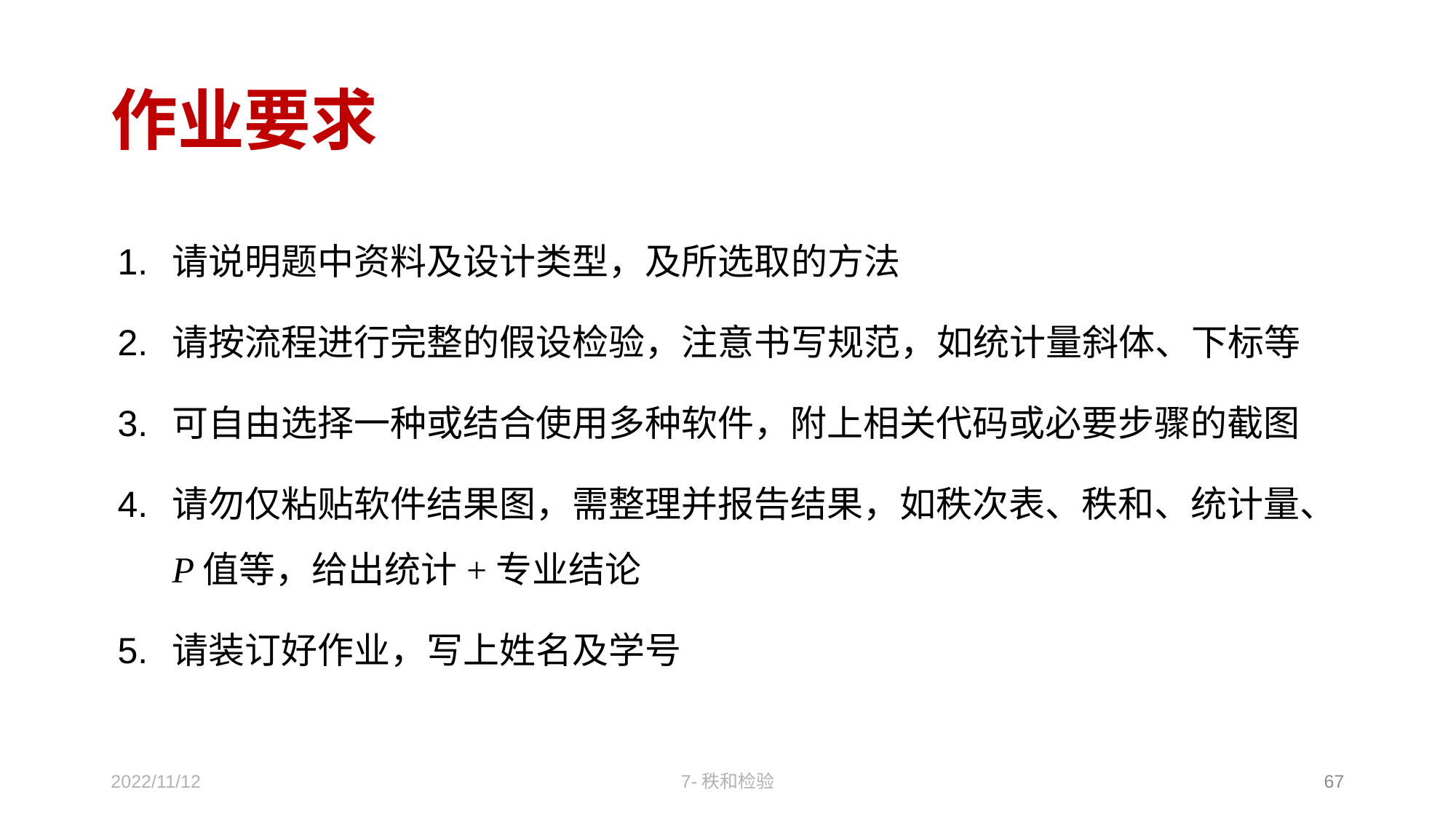

# 作业要求
请说明题中资料及设计类型，及所选取的方法
请按流程进行完整的假设检验，注意书写规范，如统计量斜体、下标等
可自由选择一种或结合使用多种软件，附上相关代码或必要步骤的截图
请勿仅粘贴软件结果图，需整理并报告结果，如秩次表、秩和、统计量、P值等，给出统计+专业结论
请装订好作业，写上姓名及学号
2022/11/12
7-秩和检验
67